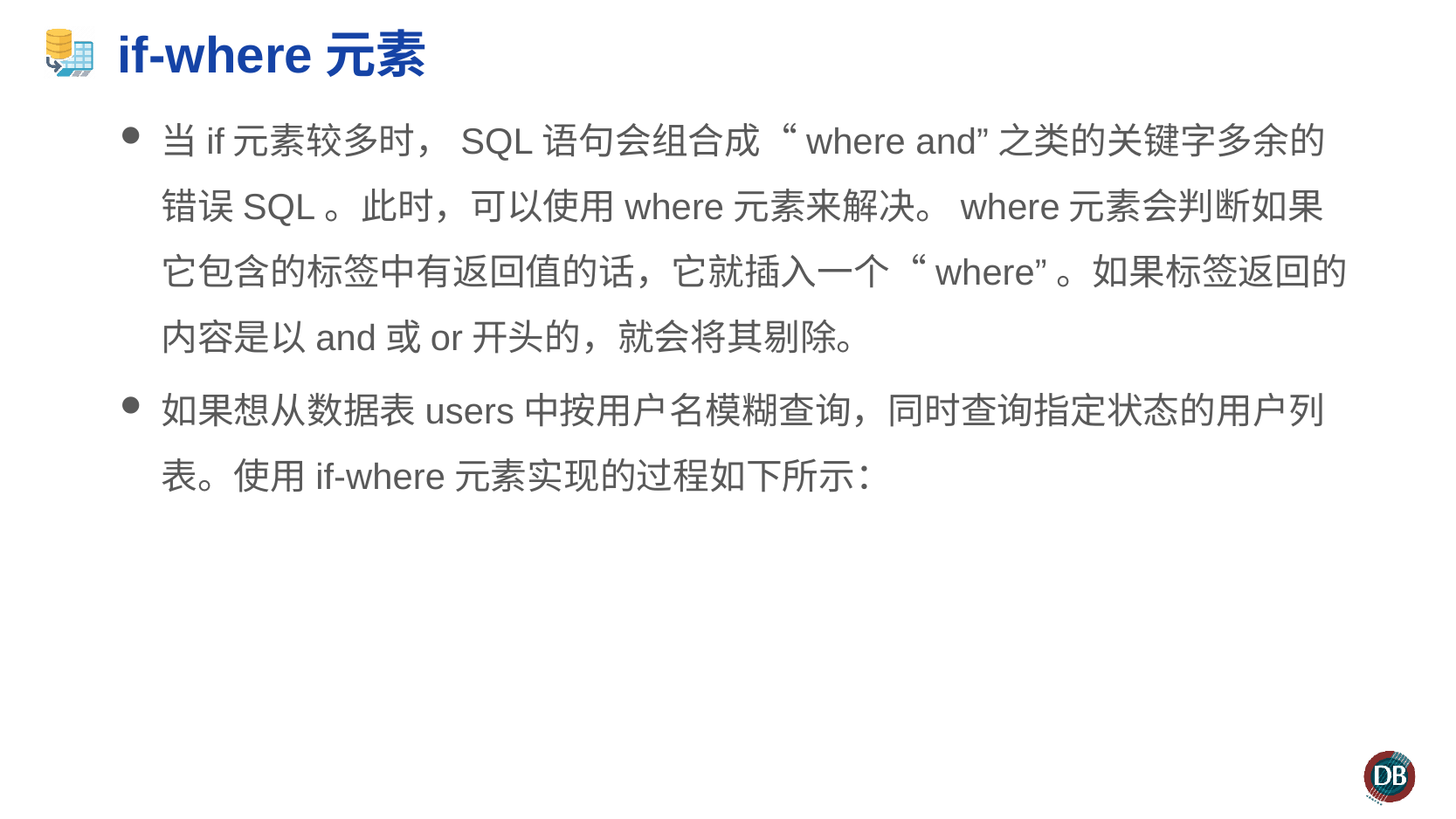

# if-where元素
当if元素较多时，SQL语句会组合成“where and”之类的关键字多余的错误SQL。此时，可以使用where元素来解决。where元素会判断如果它包含的标签中有返回值的话，它就插入一个“where”。如果标签返回的内容是以and或or开头的，就会将其剔除。
如果想从数据表users中按用户名模糊查询，同时查询指定状态的用户列表。使用if-where元素实现的过程如下所示：